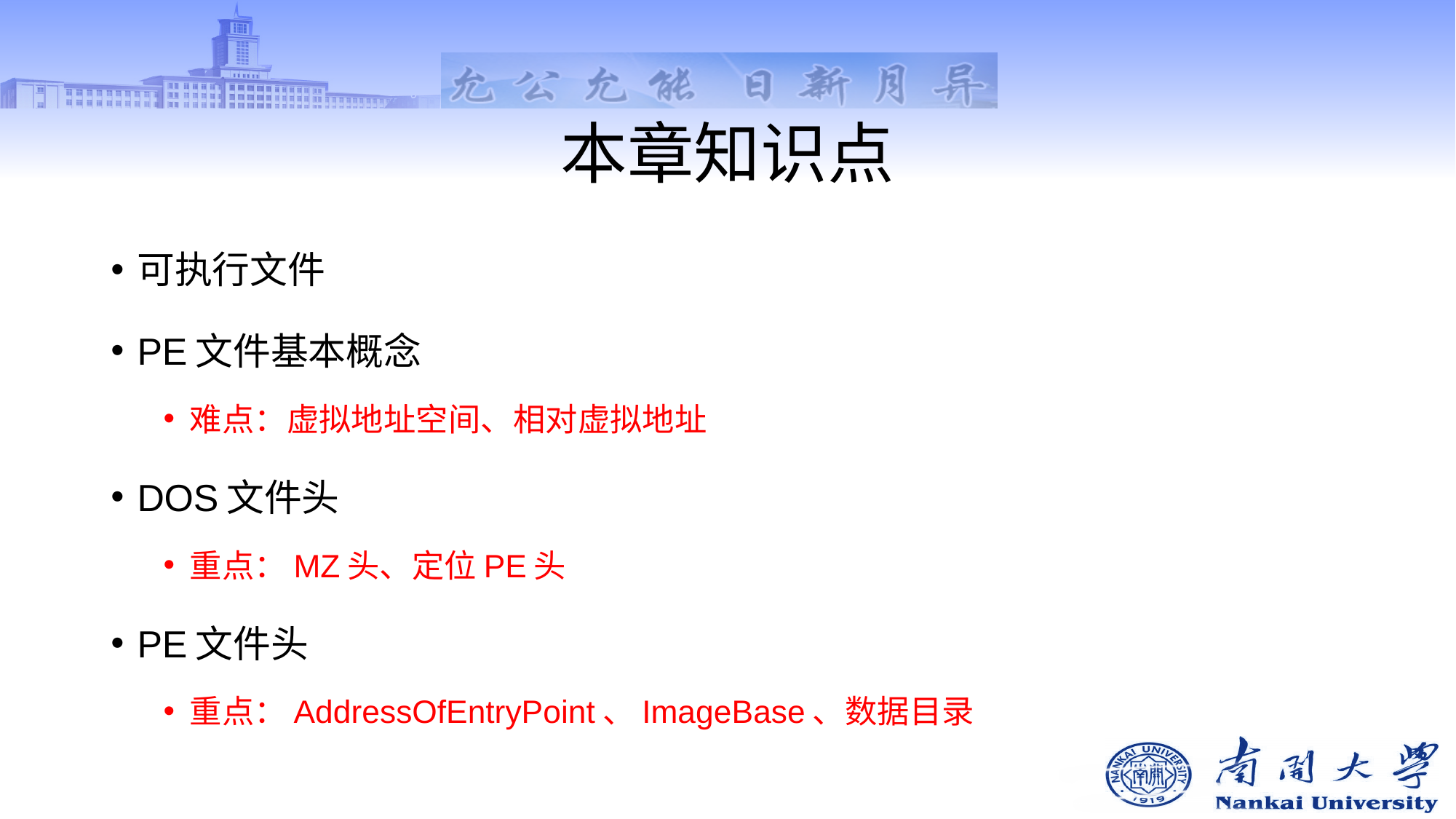

# 本章知识点
可执行文件
PE文件基本概念
难点：虚拟地址空间、相对虚拟地址
DOS文件头
重点：MZ头、定位PE头
PE文件头
重点：AddressOfEntryPoint、ImageBase、数据目录